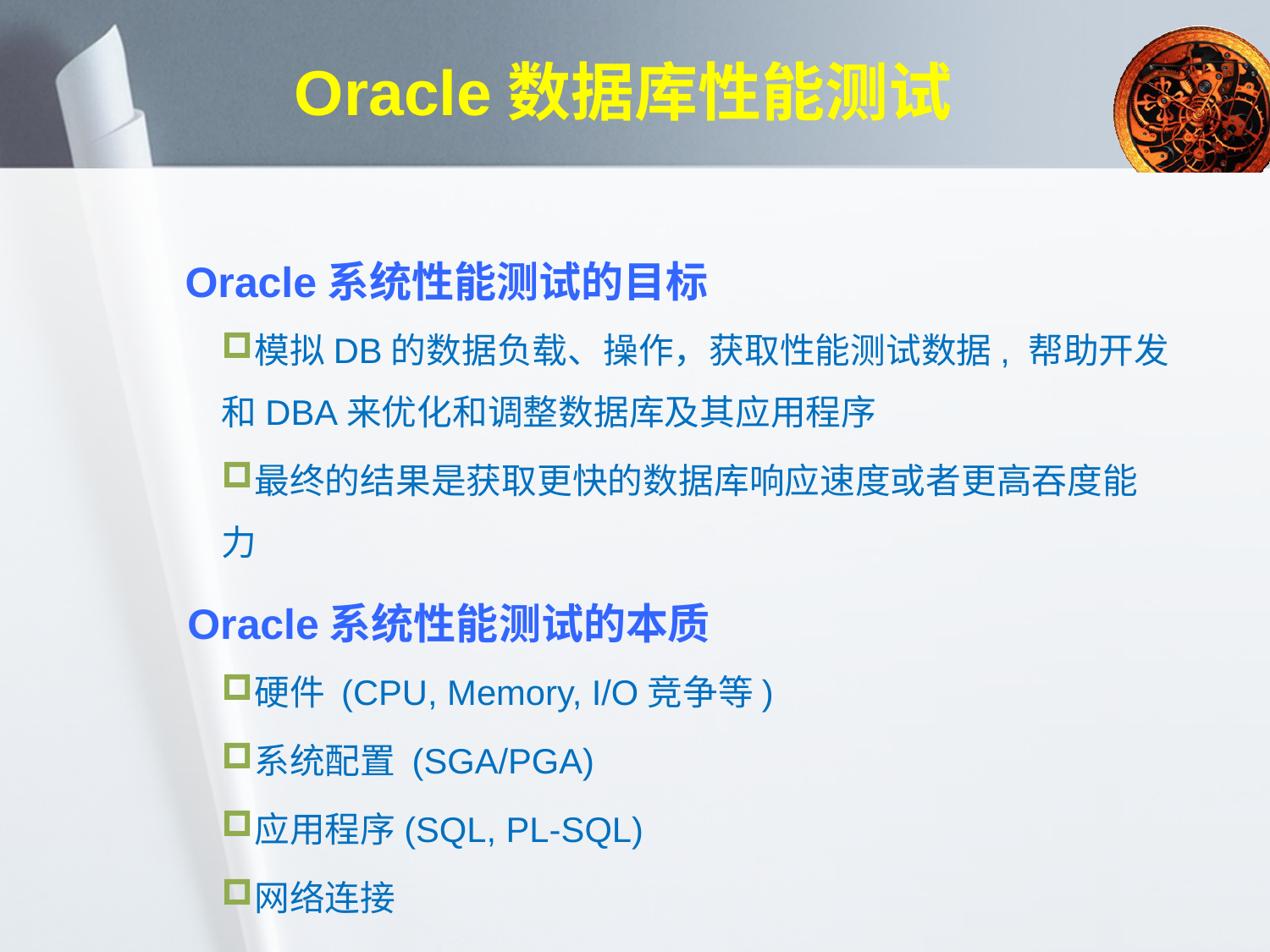

# Oracle数据库性能测试
Oracle系统性能测试的目标
模拟DB的数据负载、操作，获取性能测试数据, 帮助开发和DBA来优化和调整数据库及其应用程序
最终的结果是获取更快的数据库响应速度或者更高吞度能力
Oracle系统性能测试的本质
硬件 (CPU, Memory, I/O竞争等)
系统配置 (SGA/PGA)
应用程序(SQL, PL-SQL)
网络连接